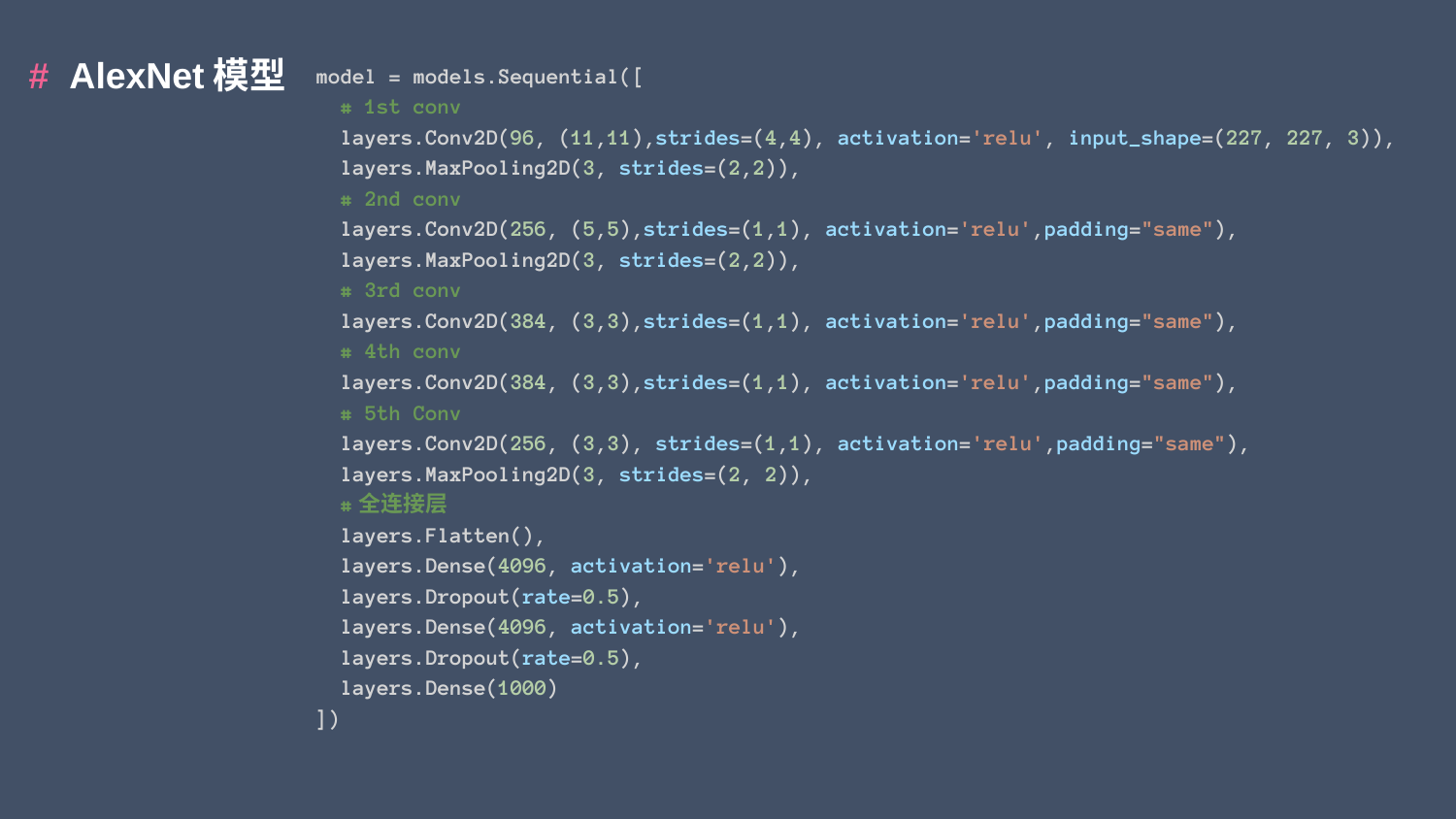

#  AlexNet模型
model = models.Sequential([
  # 1st conv
  layers.Conv2D(96, (11,11),strides=(4,4), activation='relu', input_shape=(227, 227, 3)),
  layers.MaxPooling2D(3, strides=(2,2)),
  # 2nd conv
  layers.Conv2D(256, (5,5),strides=(1,1), activation='relu',padding="same"),
  layers.MaxPooling2D(3, strides=(2,2)),
  # 3rd conv
  layers.Conv2D(384, (3,3),strides=(1,1), activation='relu',padding="same"),
  # 4th conv
  layers.Conv2D(384, (3,3),strides=(1,1), activation='relu',padding="same"),
  # 5th Conv
  layers.Conv2D(256, (3,3), strides=(1,1), activation='relu',padding="same"),
  layers.MaxPooling2D(3, strides=(2, 2)),
  #全连接层
  layers.Flatten(),
  layers.Dense(4096, activation='relu'),
  layers.Dropout(rate=0.5),
  layers.Dense(4096, activation='relu'),
  layers.Dropout(rate=0.5),
  layers.Dense(1000)
])